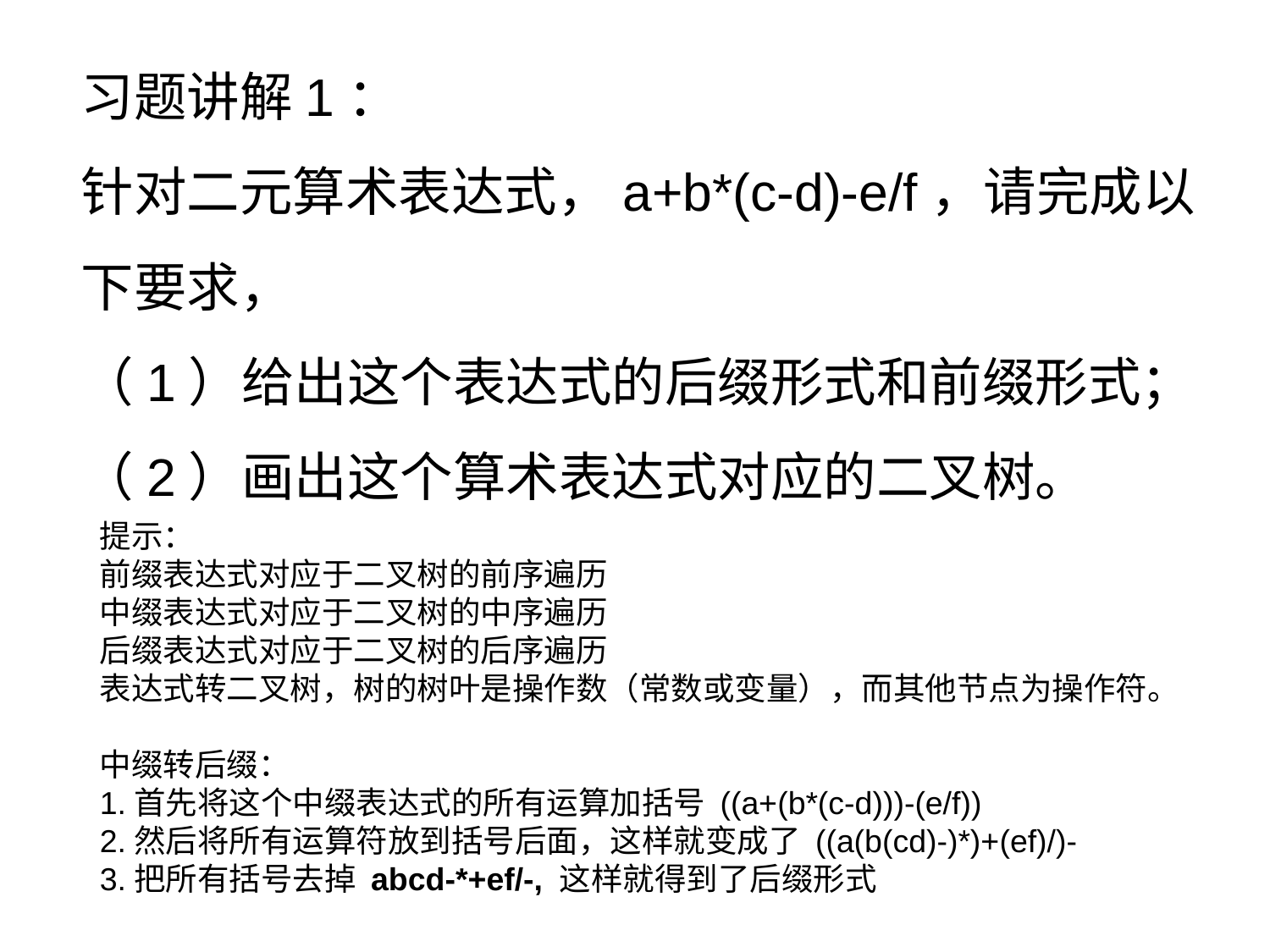

习题讲解1：
针对二元算术表达式，a+b*(c-d)-e/f，请完成以下要求，
（1）给出这个表达式的后缀形式和前缀形式；
（2）画出这个算术表达式对应的二叉树。
提示：
前缀表达式对应于二叉树的前序遍历
中缀表达式对应于二叉树的中序遍历
后缀表达式对应于二叉树的后序遍历
表达式转二叉树，树的树叶是操作数（常数或变量），而其他节点为操作符。

中缀转后缀：
1.首先将这个中缀表达式的所有运算加括号 ((a+(b*(c-d)))-(e/f))
2.然后将所有运算符放到括号后面，这样就变成了 ((a(b(cd)-)*)+(ef)/)-
3.把所有括号去掉 abcd-*+ef/-, 这样就得到了后缀形式
48